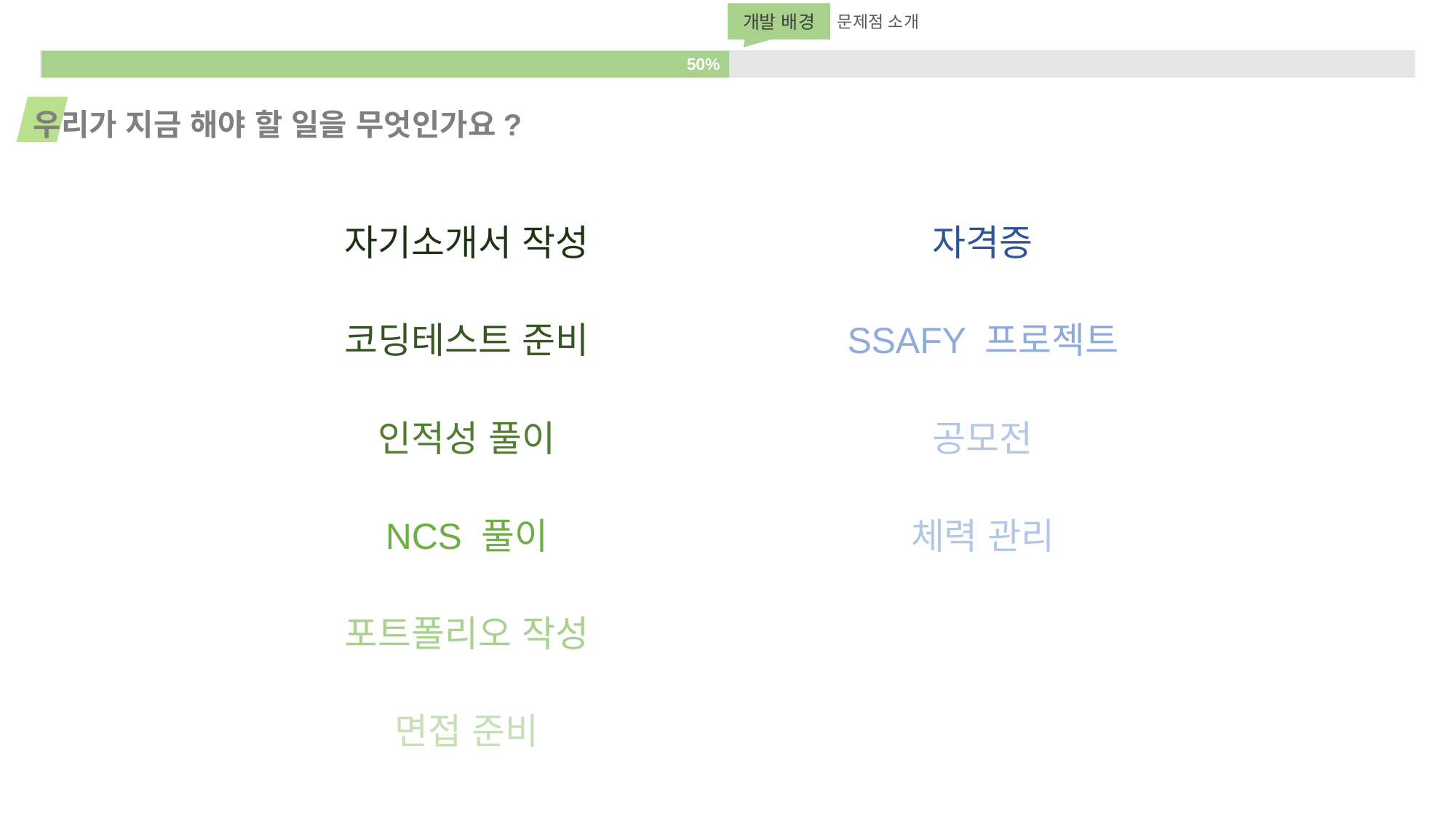

개발 배경
문제점 소개
50%

우리가 지금 해야 할 일을 무엇인가요?
자기소개서 작성
자격증
코딩테스트 준비
SSAFY 프로젝트
인적성 풀이
공모전
NCS 풀이
체력 관리
포트폴리오 작성
면접 준비